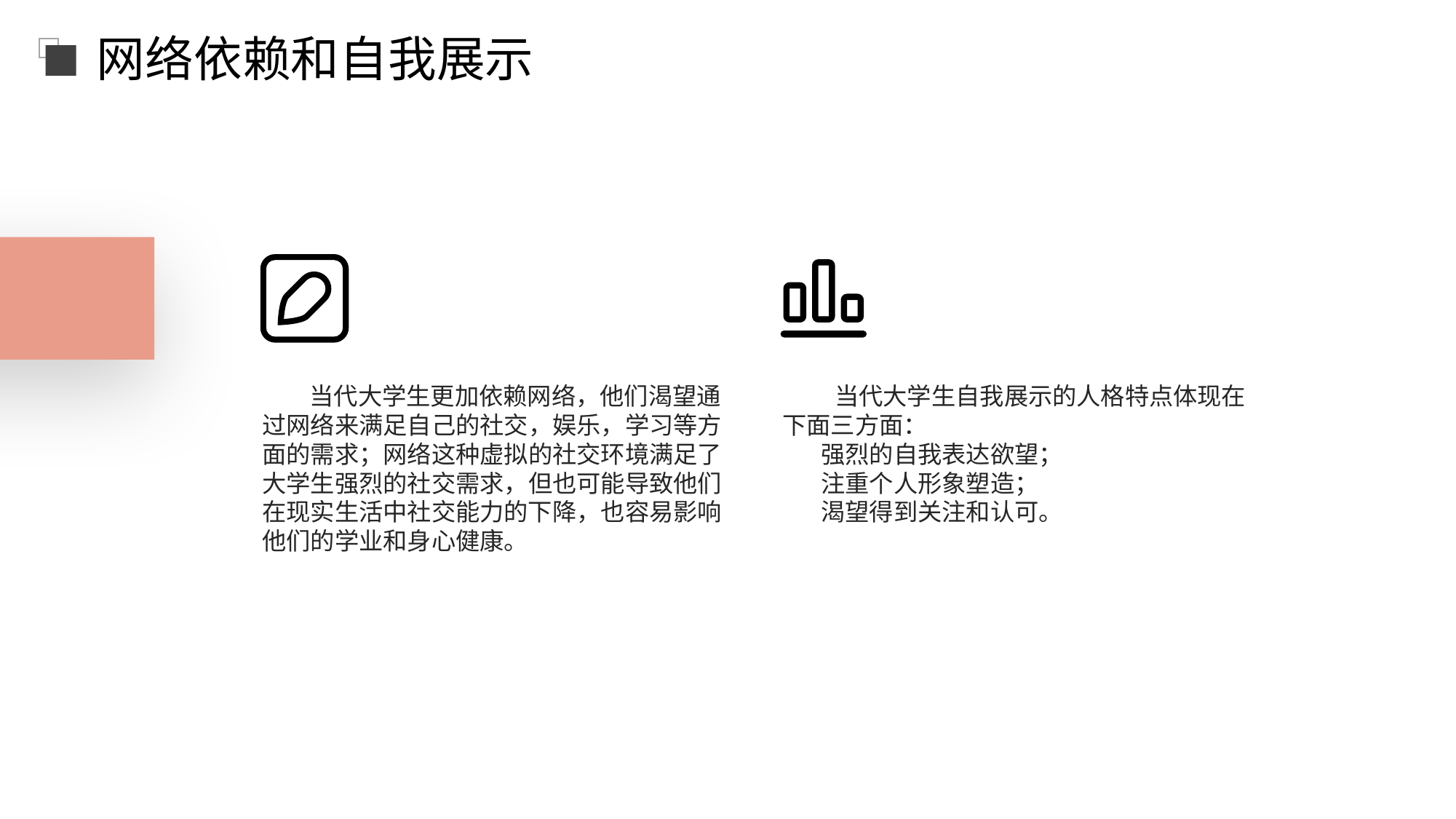

网络依赖和自我展示

         当代大学生更加依赖网络，他们渴望通过网络来满足自己的社交，娱乐，学习等方面的需求；网络这种虚拟的社交环境满足了大学生强烈的社交需求，但也可能导致他们在现实生活中社交能力的下降，也容易影响他们的学业和身心健康。
          当代大学生自我展示的人格特点体现在下面三方面：
      强烈的自我表达欲望；
      注重个人形象塑造；
      渴望得到关注和认可。